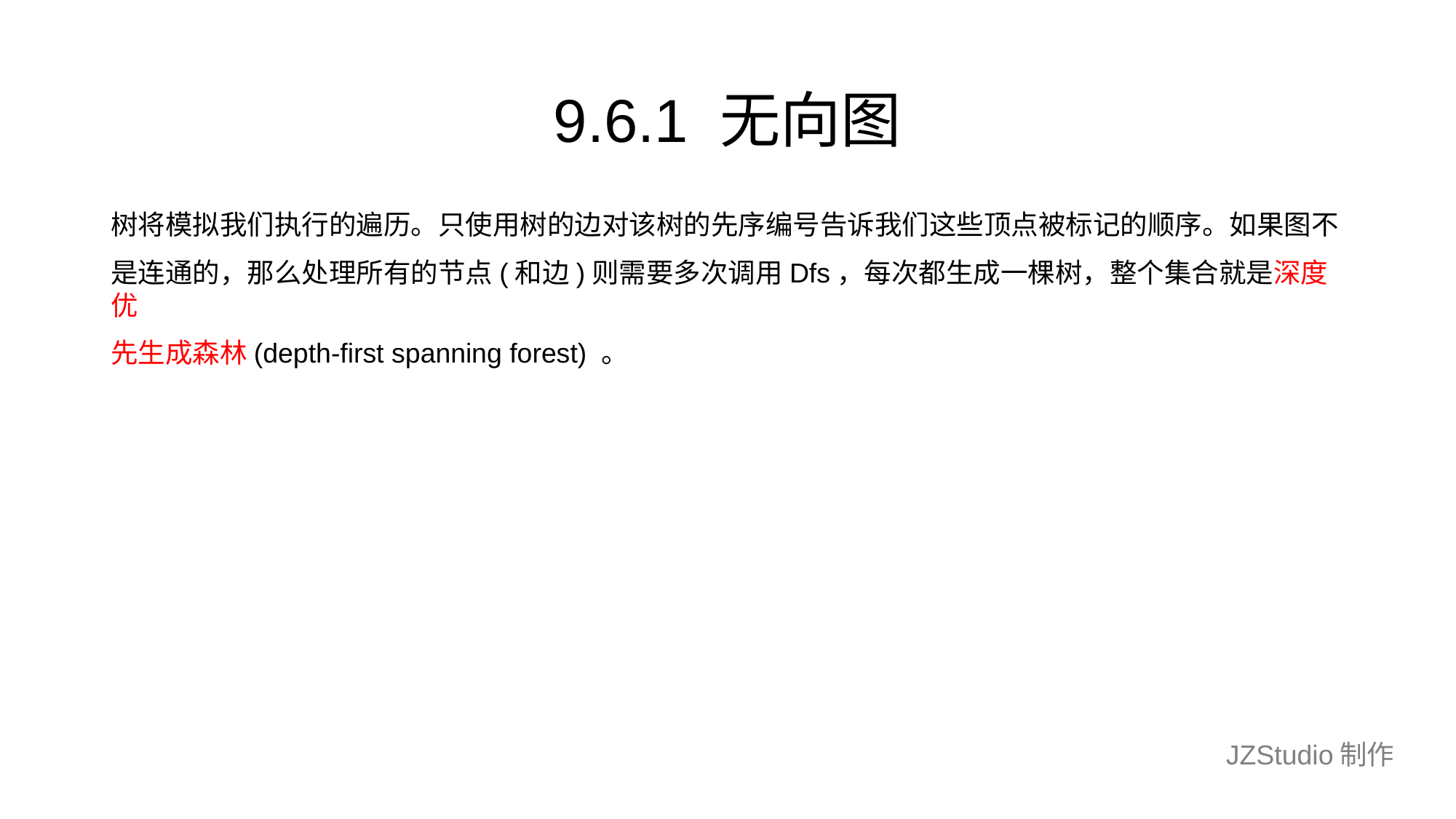

# 9.6.1 无向图
树将模拟我们执行的遍历。只使用树的边对该树的先序编号告诉我们这些顶点被标记的顺序。如果图不
是连通的，那么处理所有的节点(和边)则需要多次调用Dfs，每次都生成一棵树，整个集合就是深度优
先生成森林(depth-first spanning forest) 。